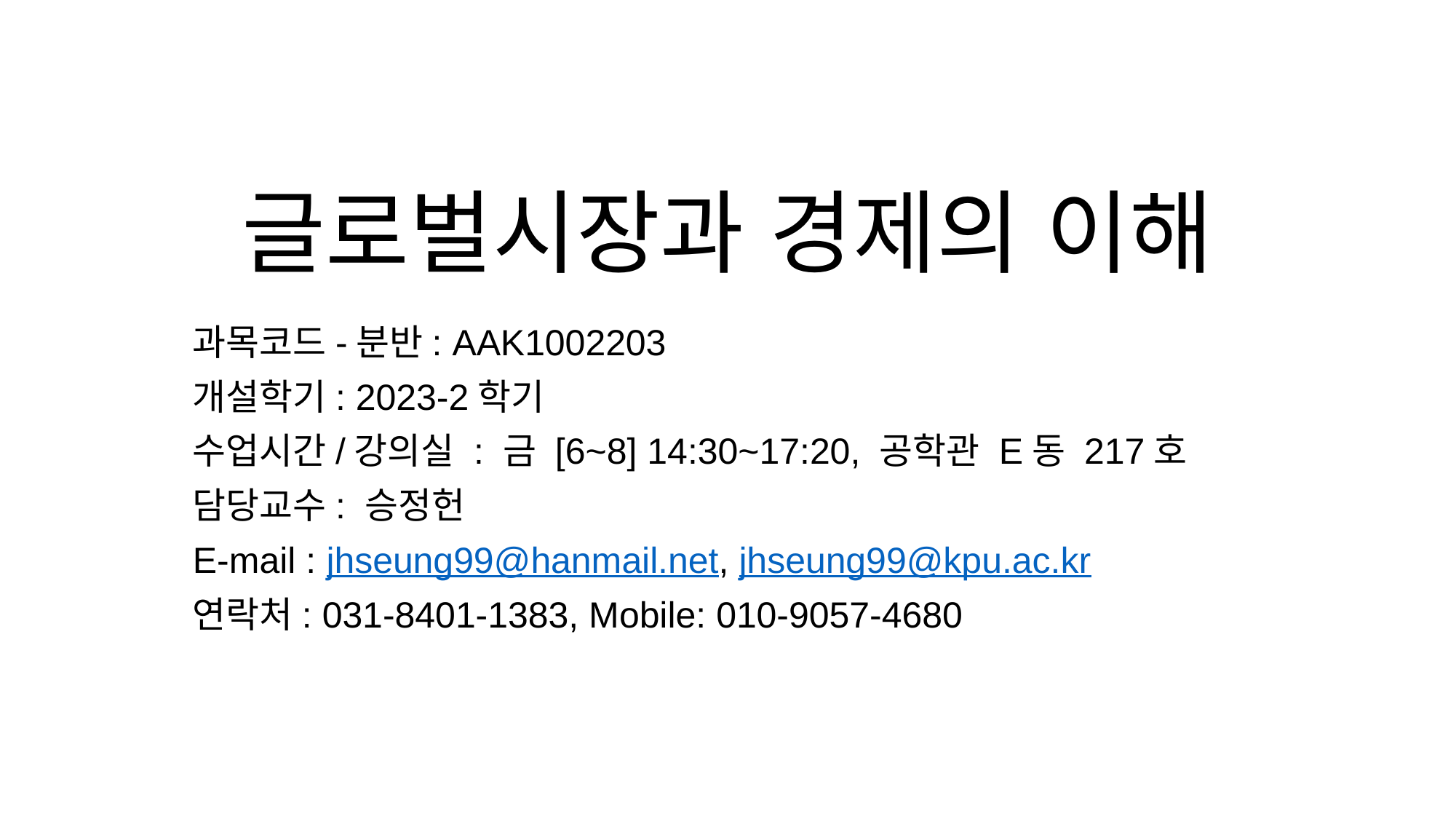

# 글로벌시장과 경제의 이해
과목코드-분반: AAK1002203
개설학기: 2023-2학기
수업시간/강의실 : 금 [6~8] 14:30~17:20, 공학관 E동 217호
담당교수: 승정헌
E-mail : jhseung99@hanmail.net, jhseung99@kpu.ac.kr
연락처: 031-8401-1383, Mobile: 010-9057-4680